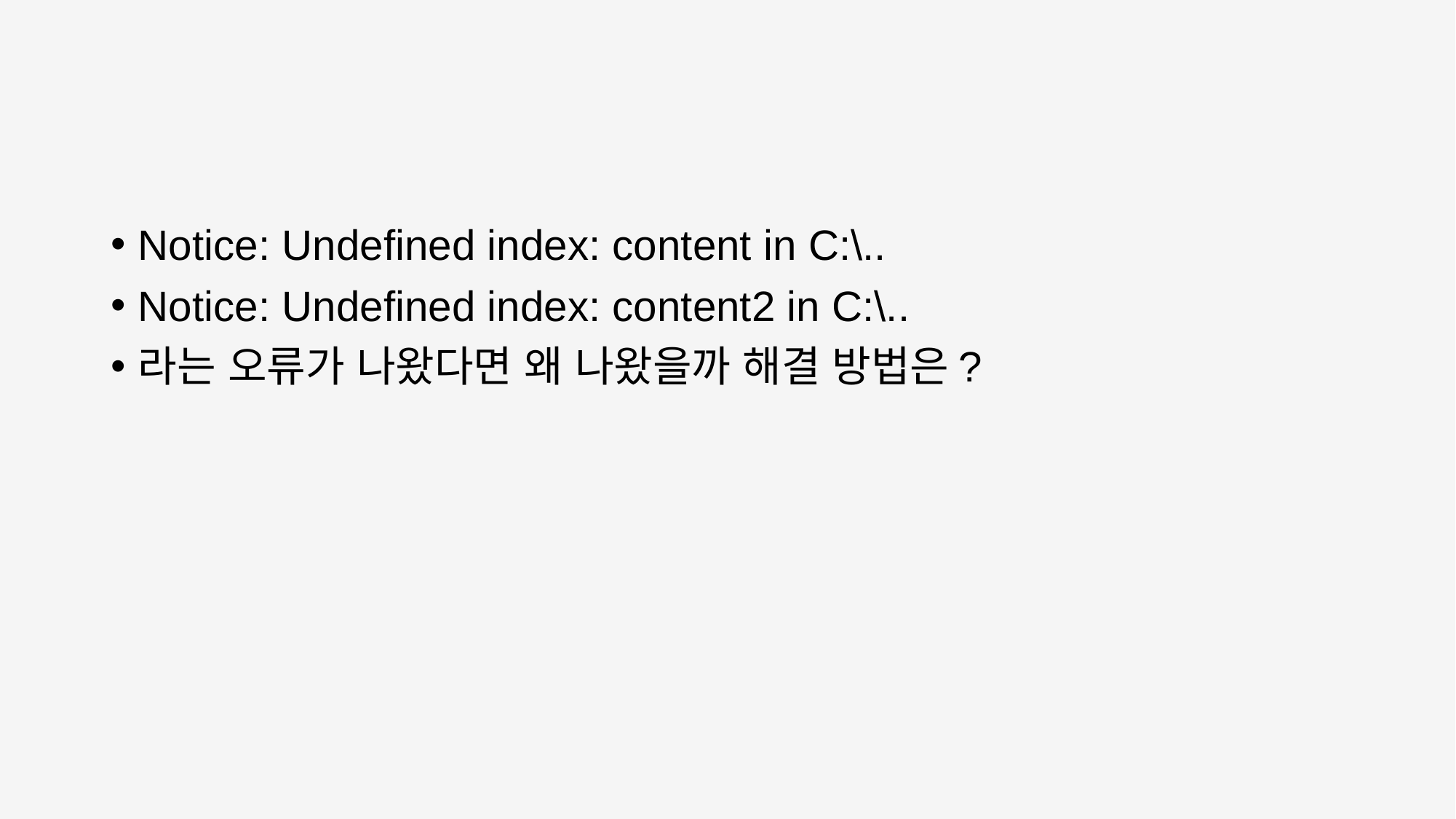

#
Notice: Undefined index: content in C:\..
Notice: Undefined index: content2 in C:\..
라는 오류가 나왔다면 왜 나왔을까 해결 방법은?